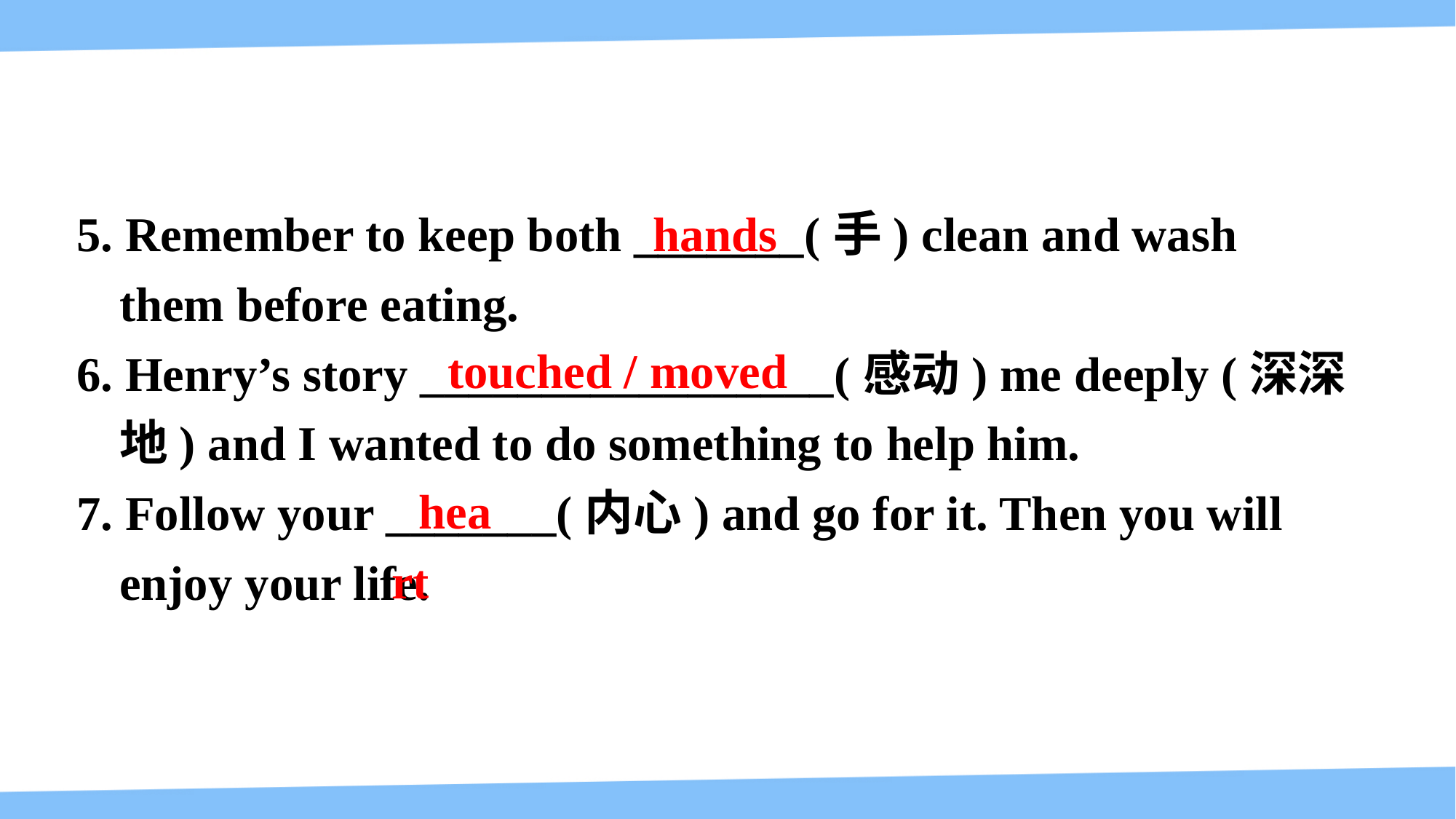

5. Remember to keep both _______(手) clean and wash them before eating.
6. Henry’s story _________________(感动) me deeply (深深地) and I wanted to do something to help him.
7. Follow your _______(内心) and go for it. Then you will enjoy your life.
hands
touched / moved
heart